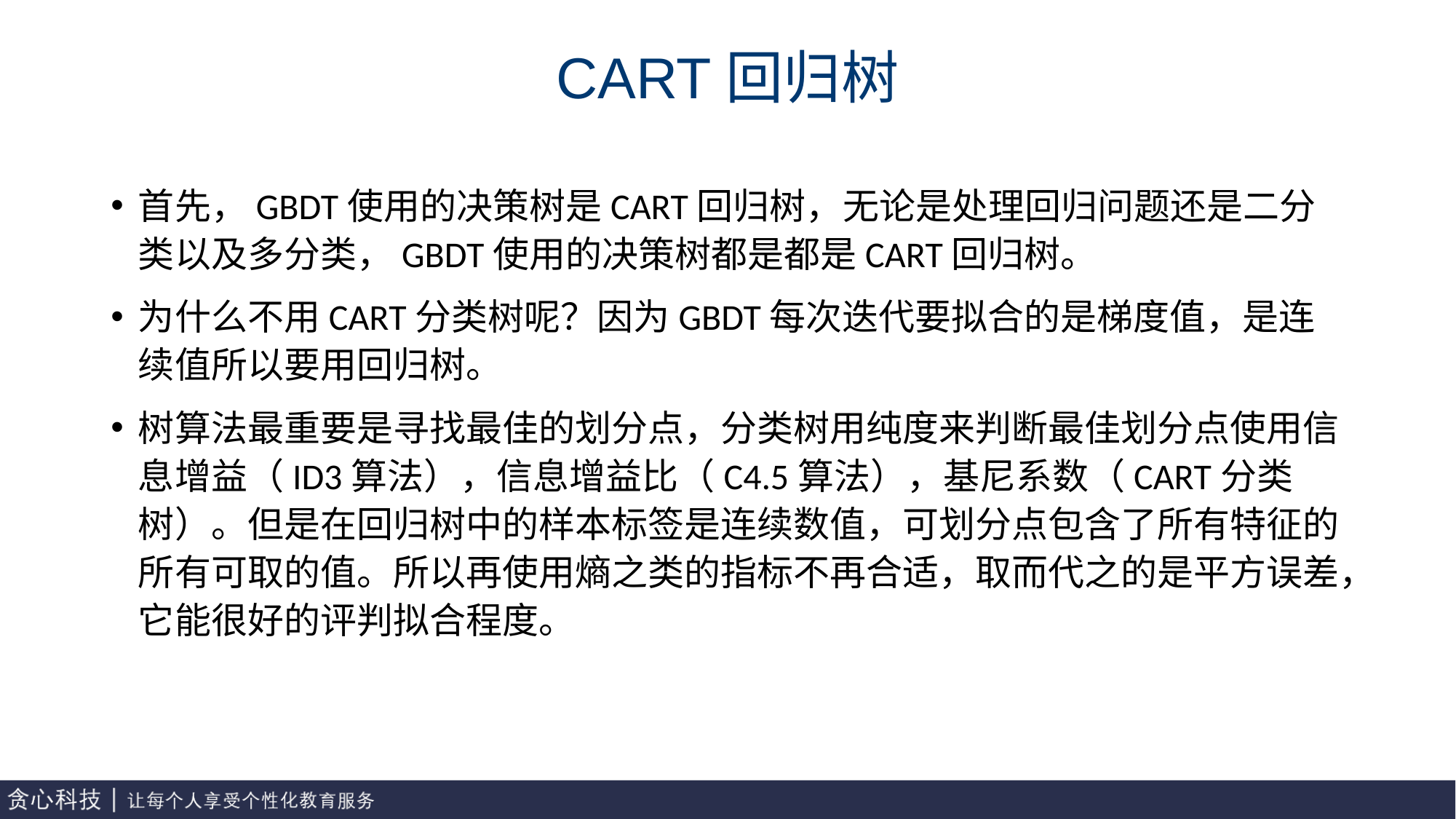

# CART回归树
首先，GBDT使用的决策树是CART回归树，无论是处理回归问题还是二分类以及多分类，GBDT使用的决策树都是都是CART回归树。
为什么不用CART分类树呢？因为GBDT每次迭代要拟合的是梯度值，是连续值所以要用回归树。
树算法最重要是寻找最佳的划分点，分类树用纯度来判断最佳划分点使用信息增益（ID3算法），信息增益比（C4.5算法），基尼系数（CART分类树）。但是在回归树中的样本标签是连续数值，可划分点包含了所有特征的所有可取的值。所以再使用熵之类的指标不再合适，取而代之的是平方误差，它能很好的评判拟合程度。